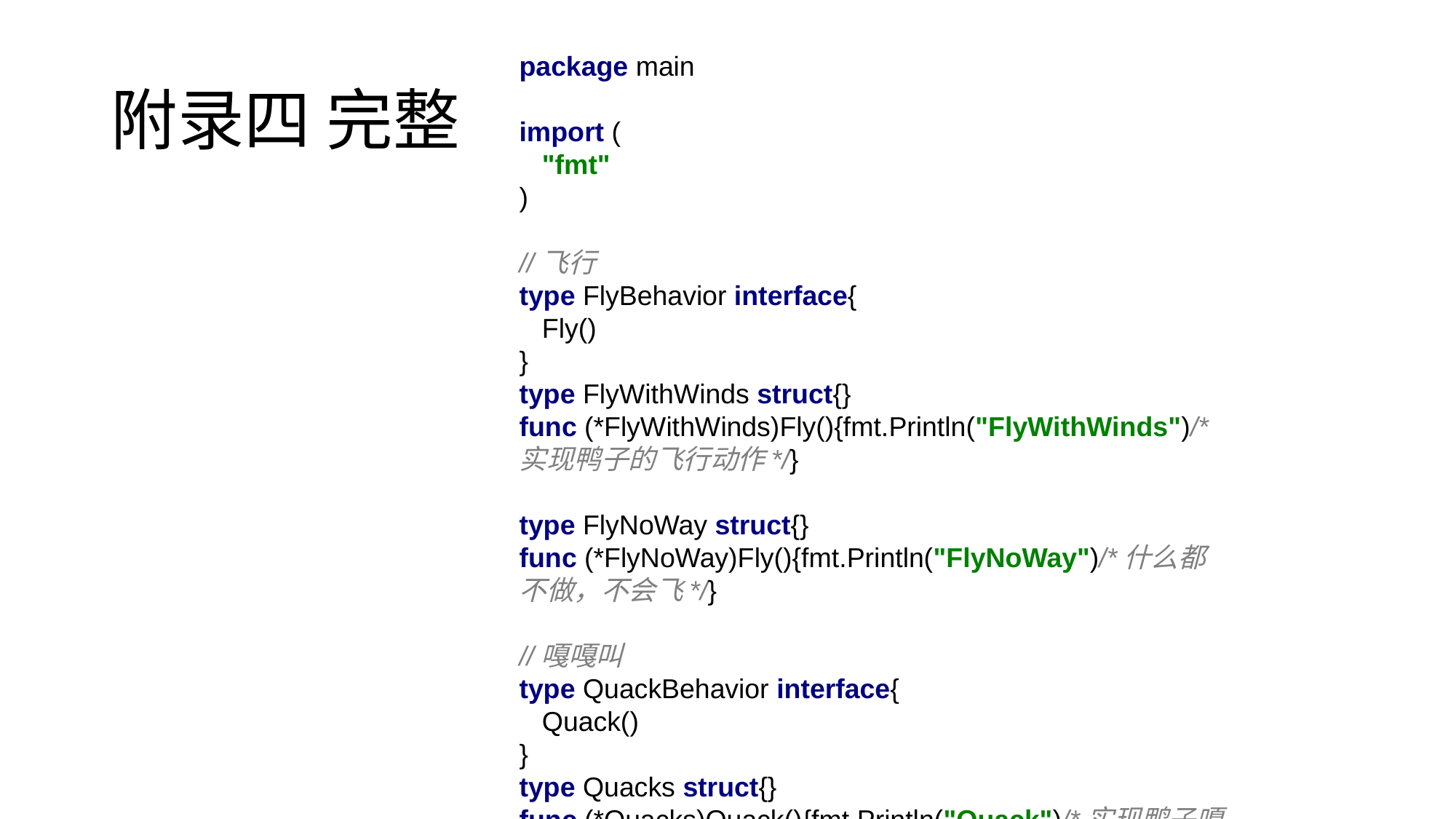

# 附录四 完整
package main
import (
   "fmt"
)
//飞行
type FlyBehavior interface{
   Fly()
}
type FlyWithWinds struct{}
func (*FlyWithWinds)Fly(){fmt.Println("FlyWithWinds")/*实现鸭子的飞行动作*/}
type FlyNoWay struct{}
func (*FlyNoWay)Fly(){fmt.Println("FlyNoWay")/*什么都不做，不会飞*/}
//嘎嘎叫
type QuackBehavior interface{
   Quack()
}
type Quacks struct{}
func (*Quacks)Quack(){fmt.Println("Quack")/*实现鸭子嘎嘎叫*/}
type Squeak struct{}
func (*Squeak)Quack(){fmt.Println("Squeak")/*实现鸭子吱吱叫*/}
type MuteQuack struct{}
func (*MuteQuack)Quack(){fmt.Println("MuteQuack")/*什么都不做，不会叫*/}
//
type Ducker interface{
   Display()
   Swim()
   PerformFly()
   PerformQuack()
   SetFlyBehavior(FlyBehavior)
   SetQuackBehavior(QuackBehavior)
}
type Duck struct {
   Ducker
   flyBehavior FlyBehavior
   quackBehavior QuackBehavior
}
func (d *Duck)Swim(){fmt.Println("Duck Swim")}
func (d *Duck)PerformFly(){d.flyBehavior.Fly()}
func (d *Duck)PerformQuack(){d.quackBehavior.Quack()}
func (d *Duck)SetQuackBehavior(q QuackBehavior){d.quackBehavior=q}
func (d *Duck)SetFlyBehavior(f FlyBehavior){d.flyBehavior=f}
//
type MallardDuck struct{Duck}
func (*MallardDuck)Display(){fmt.Println("MallardDuck Display")}
type RedheadDuct struct{Duck}
func (*RedheadDuct)Display(){fmt.Println("RedheadDuct Display")}
type DecoyDuck struct{Duck}
func (*DecoyDuck)Display(){fmt.Println("DecoyDuck Display")}
type RubberDuck struct{Duck}
func (*RubberDuck)Display(){fmt.Println("RubberDuck Display")}
func main() {
   m := new(MallardDuck)
   m.SetQuackBehavior(new(Squeak))
   m.SetFlyBehavior(new(FlyWithWinds))
   r:=new(RedheadDuct)
   r.SetFlyBehavior(new(FlyWithWinds))
   r.SetQuackBehavior(new(Quacks))
   d:=new(DecoyDuck)
   d.SetFlyBehavior(new(FlyNoWay))
   d.SetQuackBehavior(new(MuteQuack))
   rb:=new(RubberDuck)
   rb.SetFlyBehavior(new(FlyNoWay))
   rb.SetQuackBehavior(new(Squeak))
   ShowDuck(m)
   ShowDuck(r)
   ShowDuck(d)
   ShowDuck(rb)
}
func ShowDuck(d Ducker){
   d.Display()
   d.Swim()
   d.PerformQuack()
   d.PerformFly()
   fmt.Println()
}